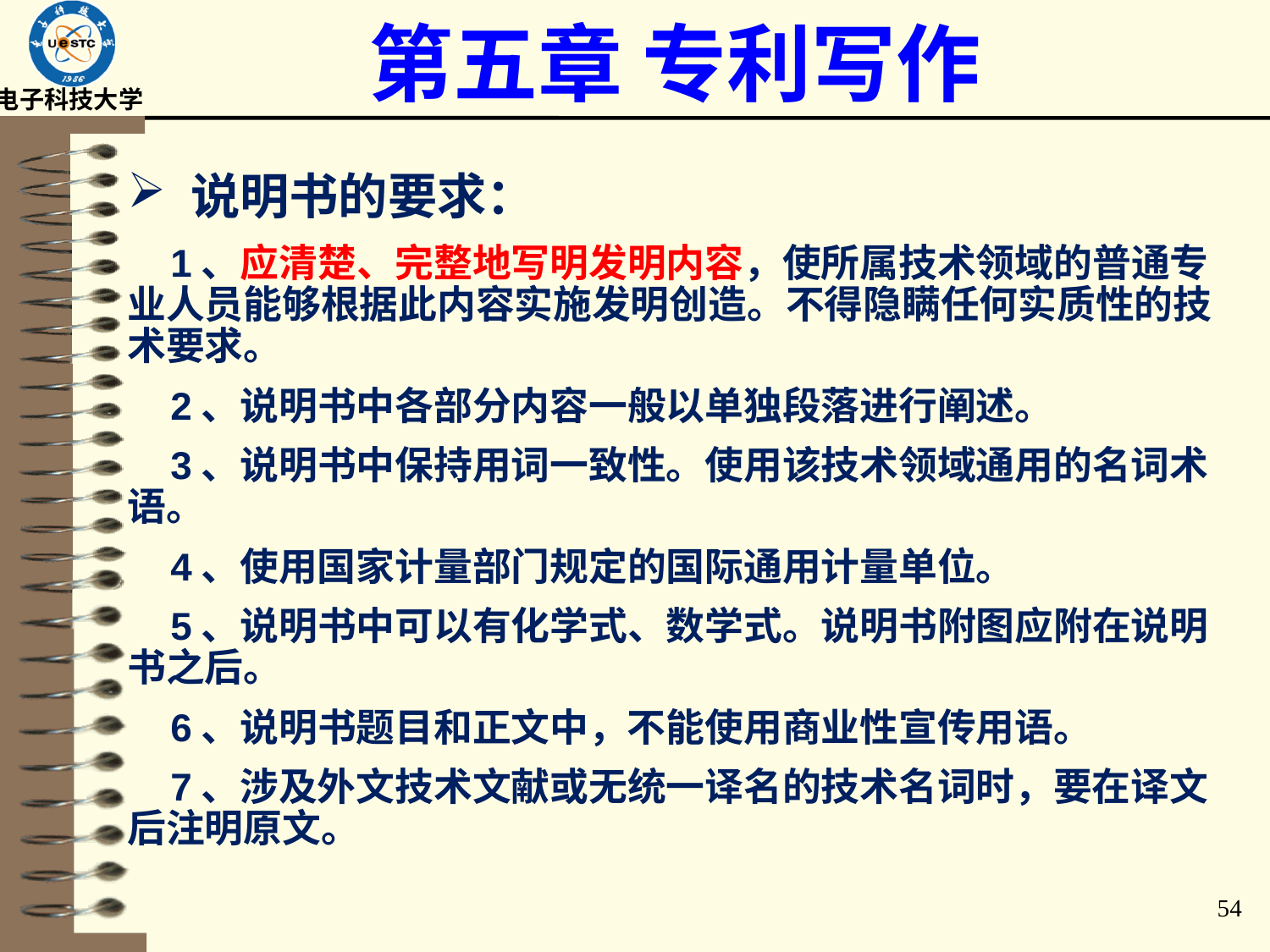

# 第五章 专利写作
说明书的要求：
    1、应清楚、完整地写明发明内容，使所属技术领域的普通专业人员能够根据此内容实施发明创造。不得隐瞒任何实质性的技术要求。
    2、说明书中各部分内容一般以单独段落进行阐述。
    3、说明书中保持用词一致性。使用该技术领域通用的名词术语。
    4、使用国家计量部门规定的国际通用计量单位。
    5、说明书中可以有化学式、数学式。说明书附图应附在说明书之后。
    6、说明书题目和正文中，不能使用商业性宣传用语。
    7、涉及外文技术文献或无统一译名的技术名词时，要在译文后注明原文。
54